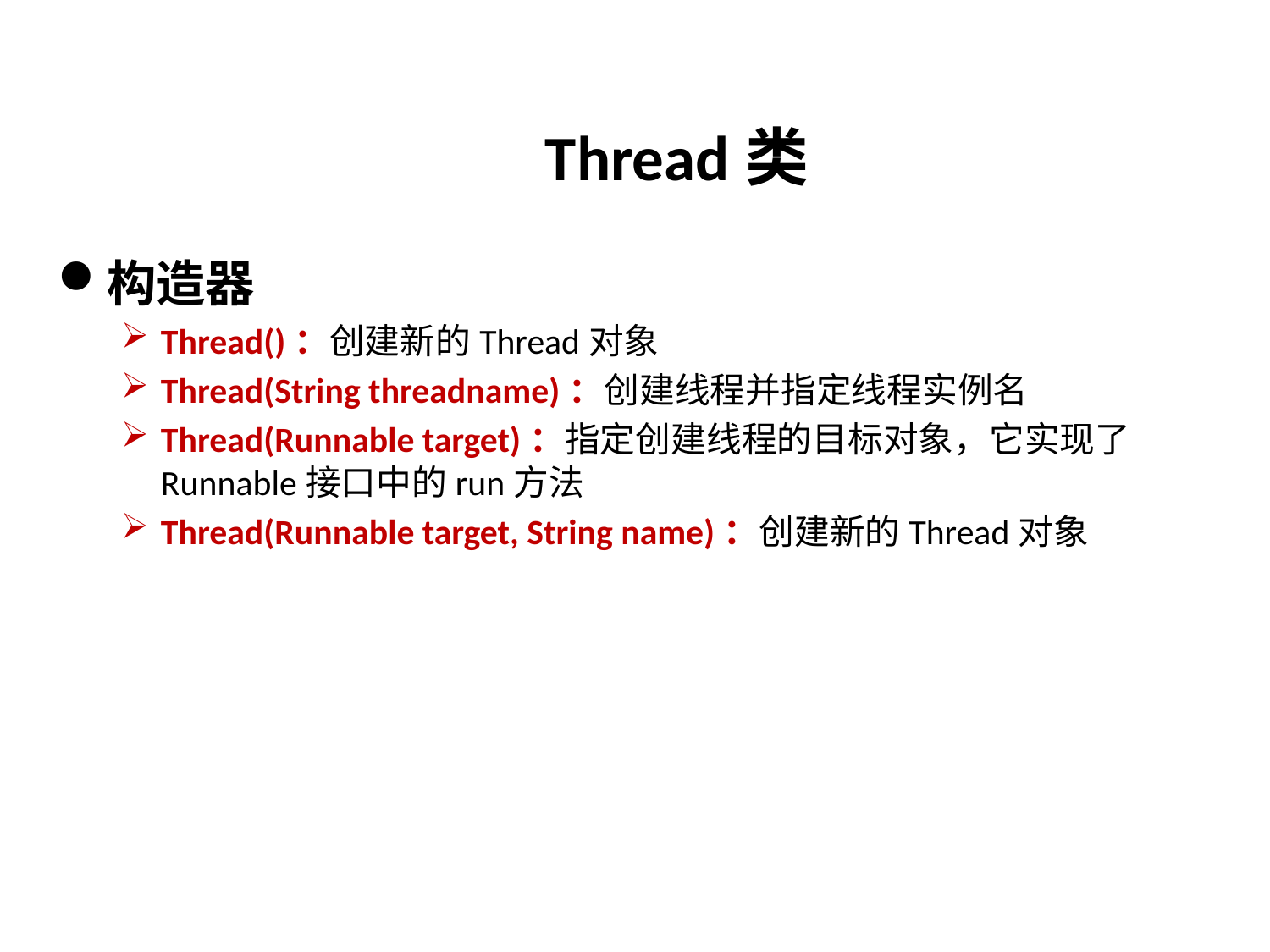

# Thread类
构造器
Thread()：创建新的Thread对象
Thread(String threadname)：创建线程并指定线程实例名
Thread(Runnable target)：指定创建线程的目标对象，它实现了Runnable接口中的run方法
Thread(Runnable target, String name)：创建新的Thread对象